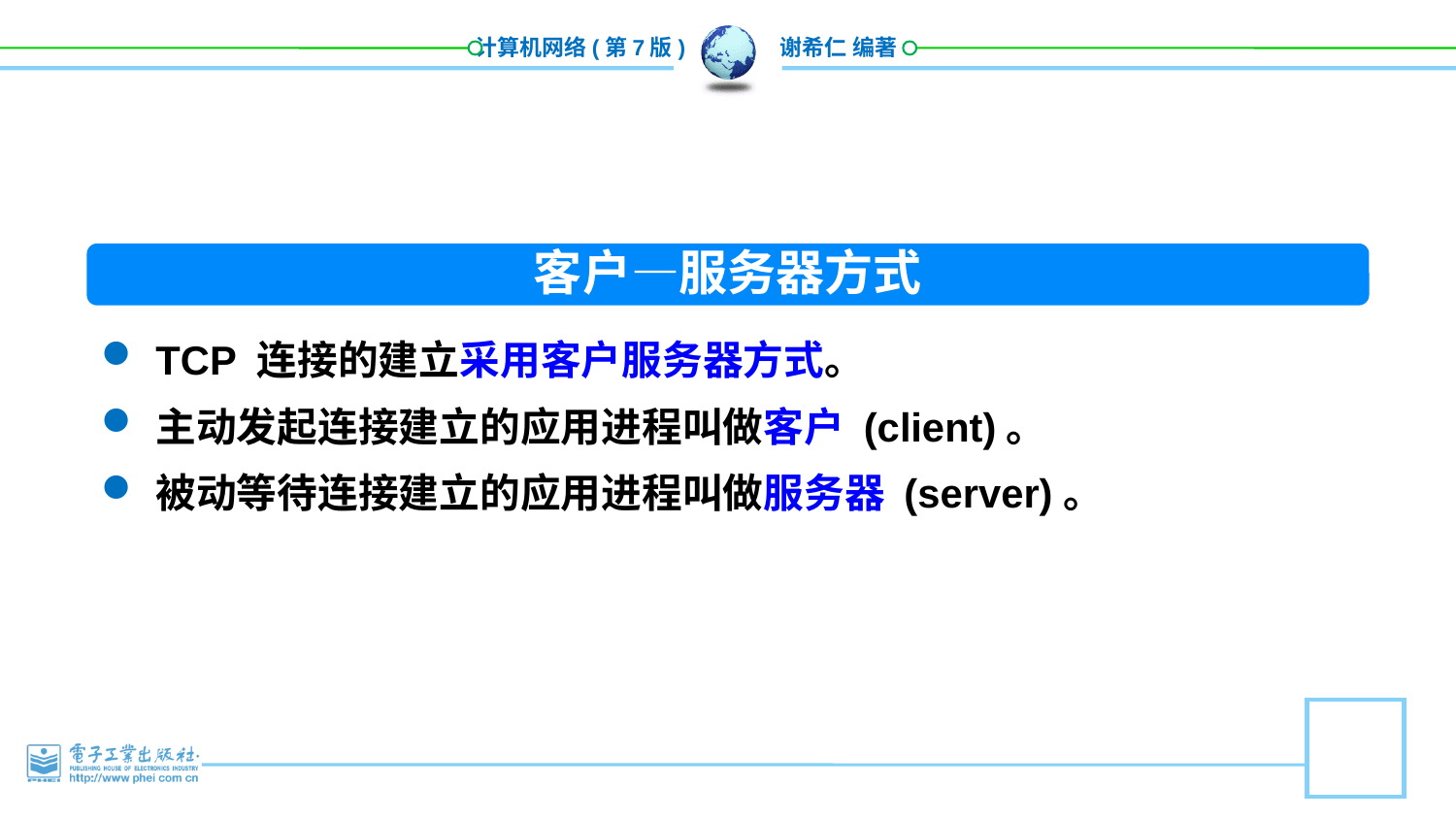

客户—服务器方式

TCP 连接的建立采用客户服务器方式。
主动发起连接建立的应用进程叫做客户 (client)。
被动等待连接建立的应用进程叫做服务器 (server)。